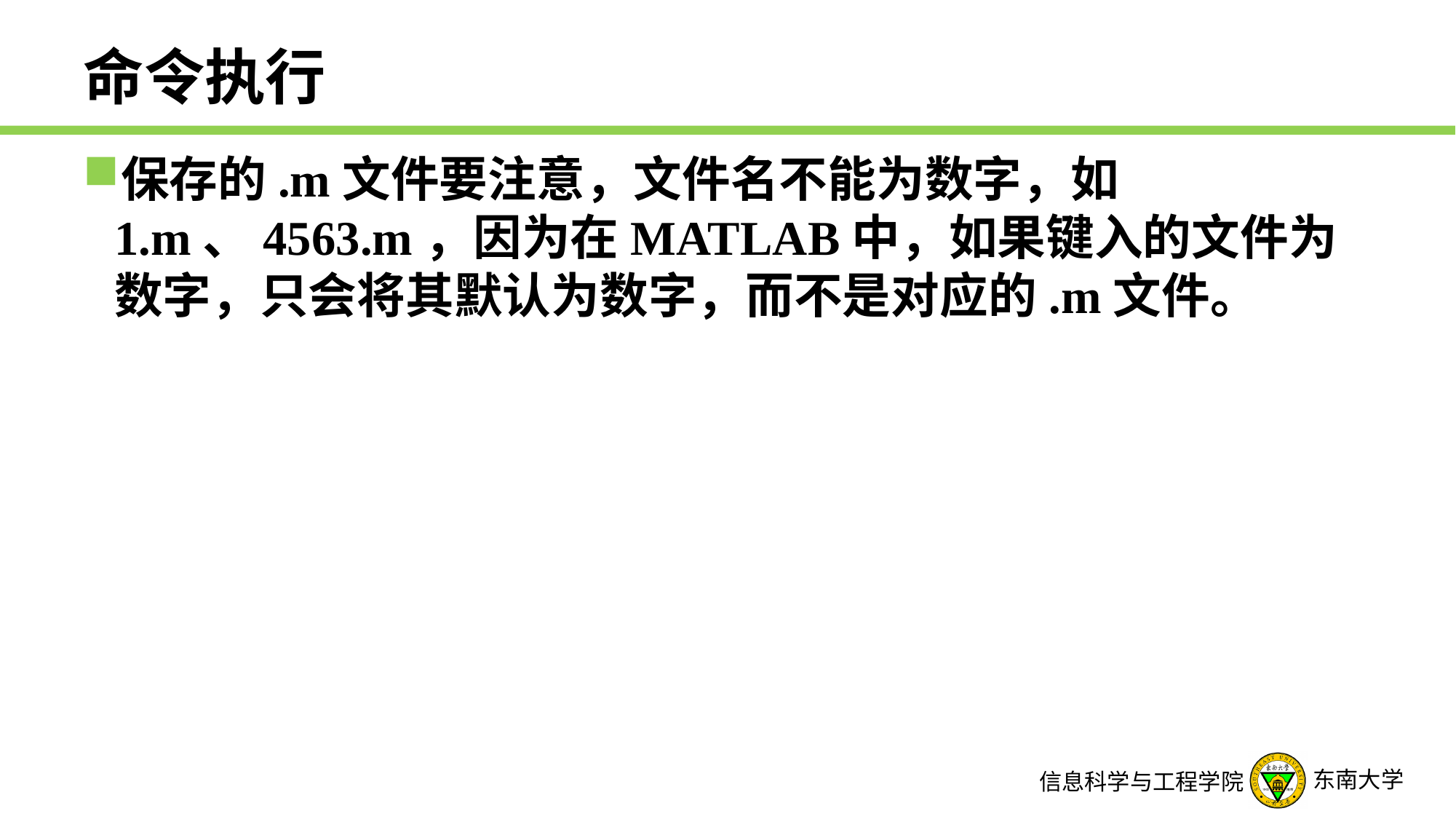

# 命令执行
保存的.m文件要注意，文件名不能为数字，如1.m、4563.m，因为在MATLAB中，如果键入的文件为数字，只会将其默认为数字，而不是对应的.m文件。